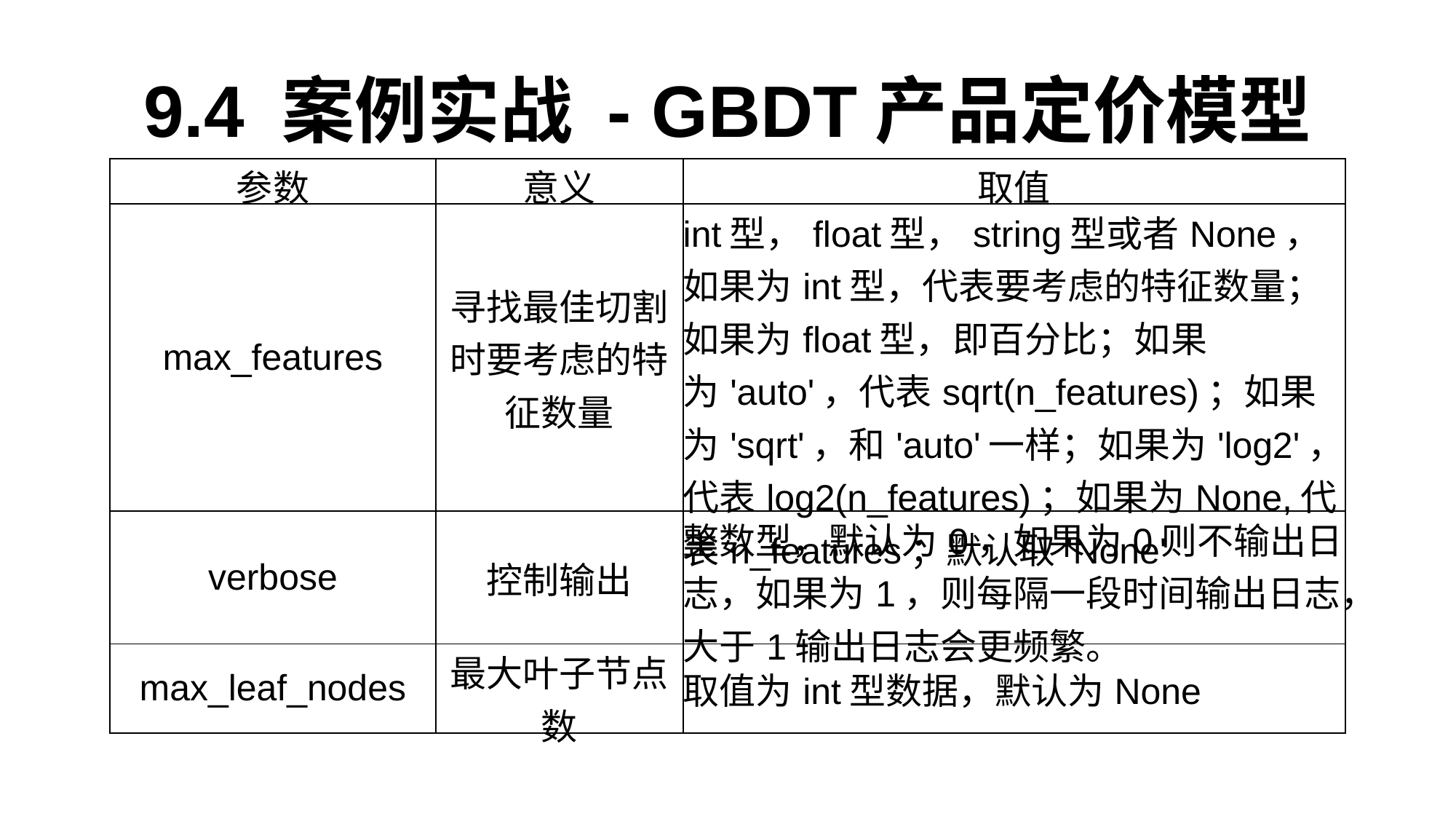

9.4 案例实战 - GBDT产品定价模型
| 参数 | 意义 | 取值 |
| --- | --- | --- |
| max\_features | 寻找最佳切割时要考虑的特征数量 | int型，float型，string型或者None，如果为int型，代表要考虑的特征数量；如果为float型，即百分比；如果为'auto'，代表sqrt(n\_features)；如果为'sqrt'，和'auto'一样；如果为'log2'，代表log2(n\_features)；如果为None,代表n\_features；默认取'None' |
| verbose | 控制输出 | 整数型，默认为0，如果为0则不输出日志，如果为1，则每隔一段时间输出日志，大于1输出日志会更频繁。 |
| max\_leaf\_nodes | 最大叶子节点数 | 取值为int型数据，默认为None |